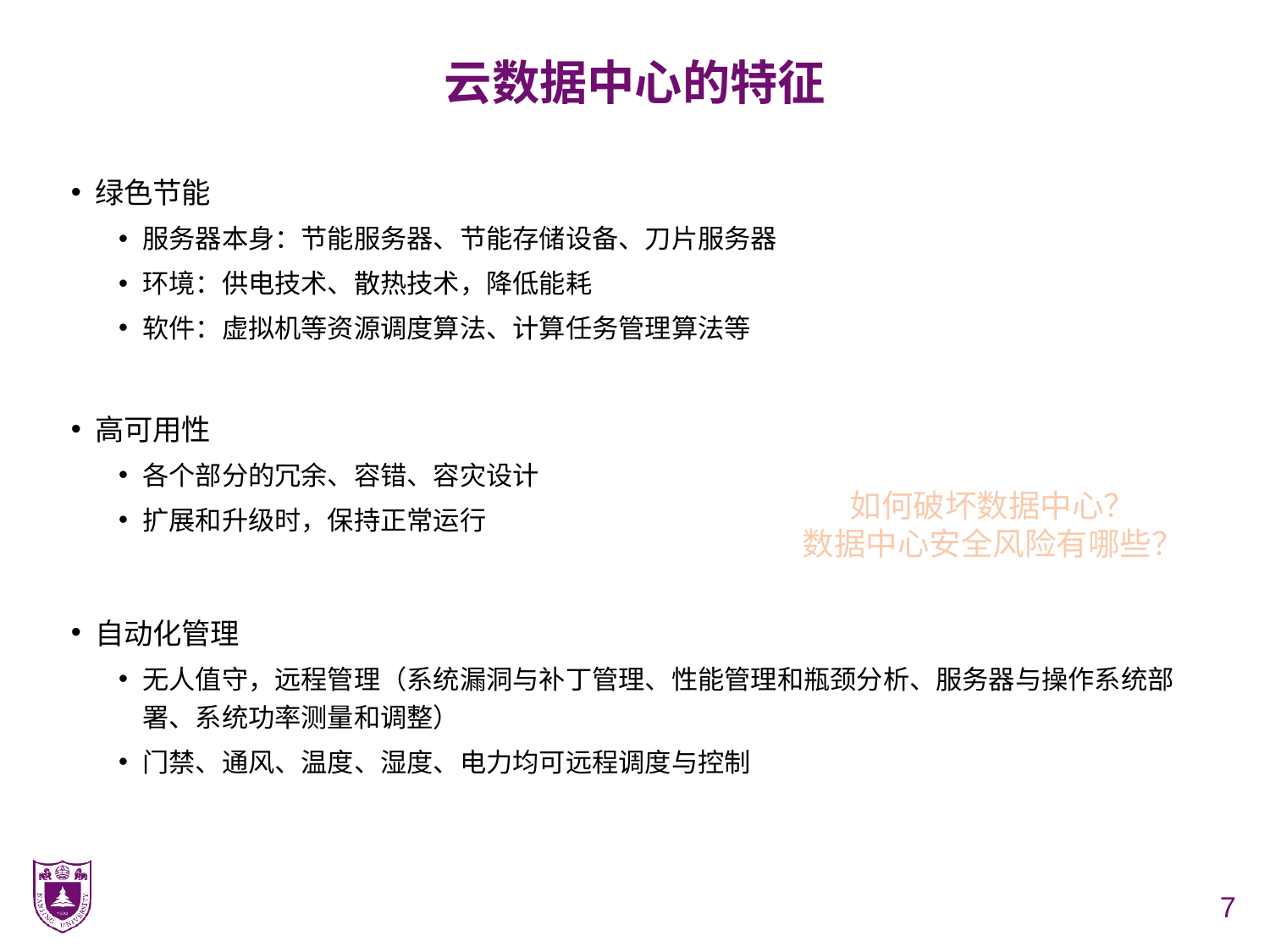

# 云数据中心的特征
绿色节能
服务器本身：节能服务器、节能存储设备、刀片服务器
环境：供电技术、散热技术，降低能耗
软件：虚拟机等资源调度算法、计算任务管理算法等

高可用性
各个部分的冗余、容错、容灾设计
扩展和升级时，保持正常运行

自动化管理
无人值守，远程管理（系统漏洞与补丁管理、性能管理和瓶颈分析、服务器与操作系统部署、系统功率测量和调整）
门禁、通风、温度、湿度、电力均可远程调度与控制

如何破坏数据中心？
数据中心安全风险有哪些？
7